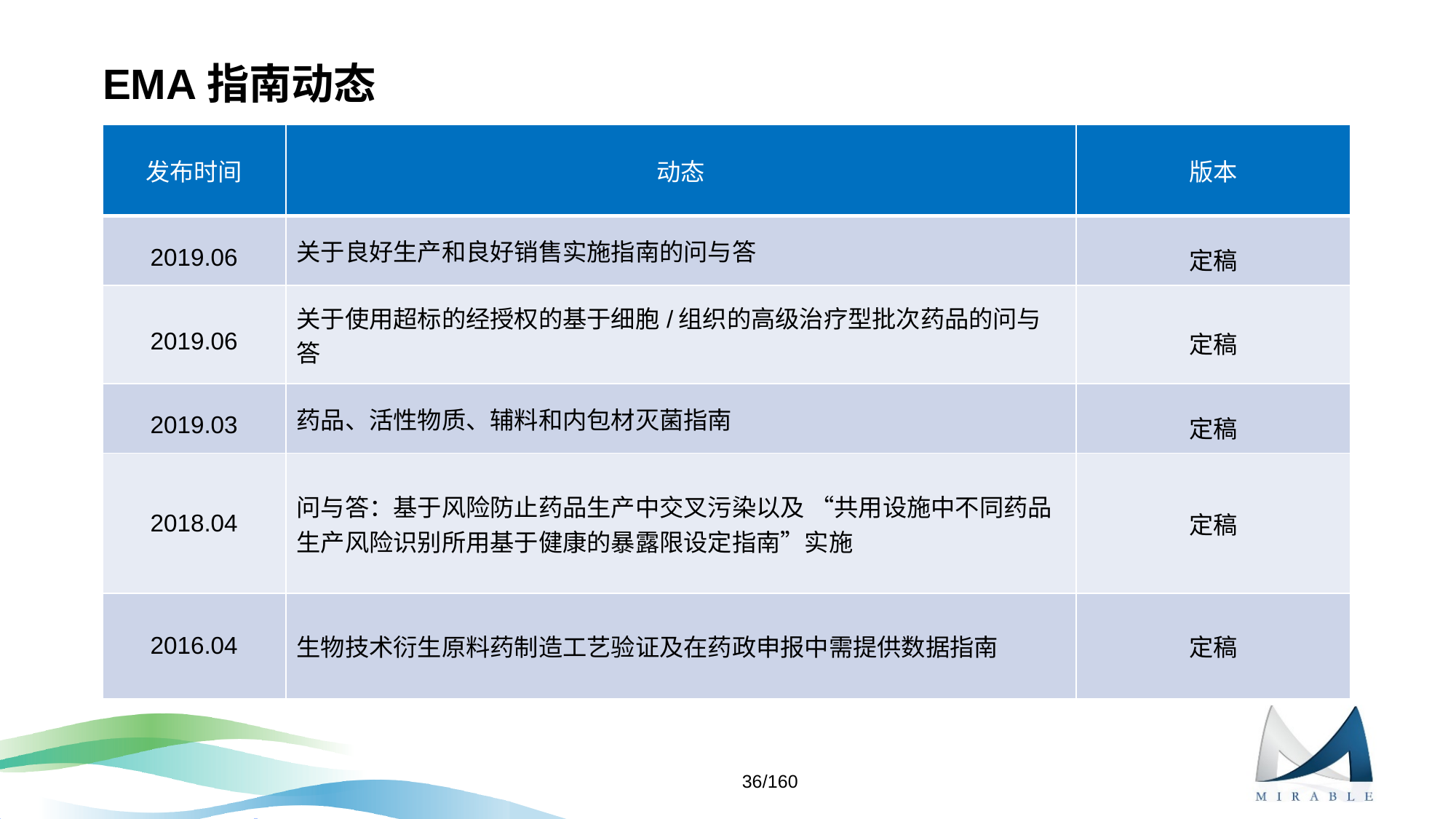

# EMA指南动态
| 发布时间 | 动态 | 版本 |
| --- | --- | --- |
| 2019.06 | 关于良好生产和良好销售实施指南的问与答 | 定稿 |
| 2019.06 | 关于使用超标的经授权的基于细胞/组织的高级治疗型批次药品的问与答 | 定稿 |
| 2019.03 | 药品、活性物质、辅料和内包材灭菌指南 | 定稿 |
| 2018.04 | 问与答：基于风险防止药品生产中交叉污染以及 “共用设施中不同药品生产风险识别所用基于健康的暴露限设定指南”实施 | 定稿 |
| 2016.04 | 生物技术衍生原料药制造工艺验证及在药政申报中需提供数据指南 | 定稿 |
36/160